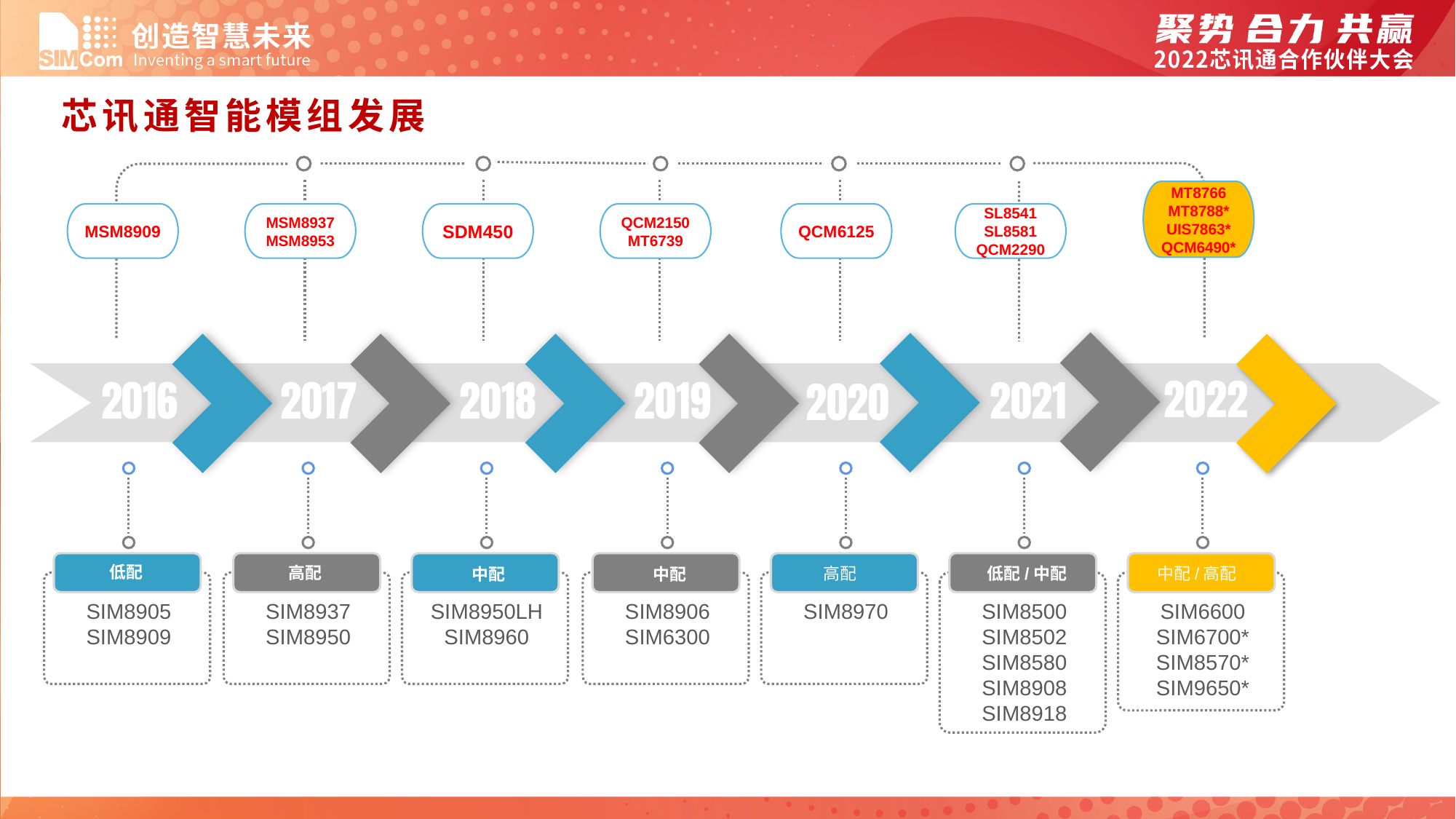

芯讯通智能模组发展

MT8766
MT8788*
UIS7863*
QCM6490*
MSM8909
MSM8937
MSM8953
SDM450
QCM2150
MT6739
QCM6125
SL8541
SL8581
QCM2290

2021

2020

2016

2017

2018

2019

2022

低配
SIM8905
SIM8909

高配
SIM8937
SIM8950

中配
SIM8950LH
SIM8960

中配
SIM8906
SIM6300

高配
SIM8970

低配/中配
SIM8500
SIM8502
SIM8580
SIM8908
SIM8918

中配/高配
SIM6600
SIM6700*
SIM8570*
SIM9650*